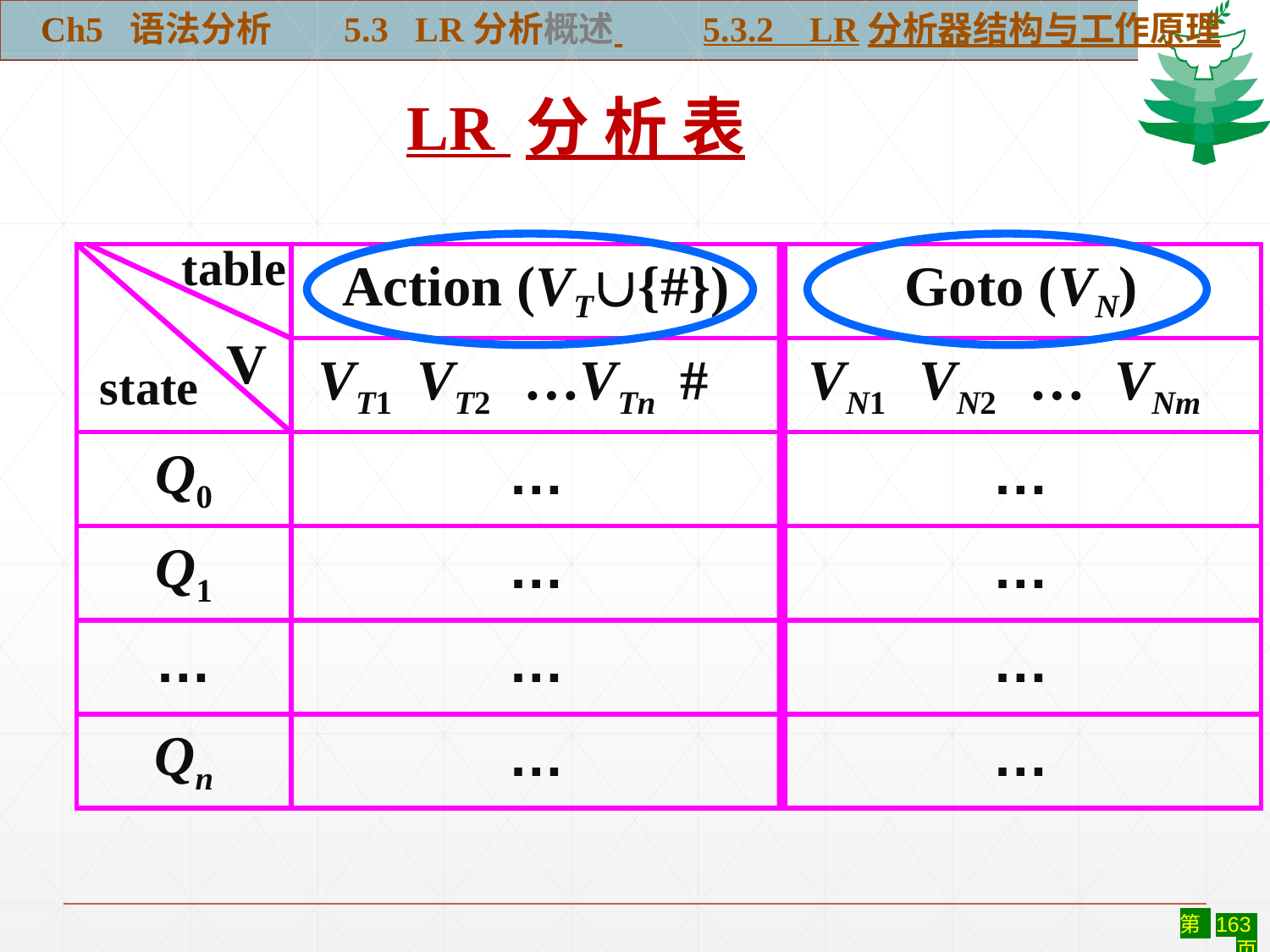

Ch5  语法分析        5.3   LR分析概述          5.3.2    LR分析器结构与工作原理
LR 分 析 表

table
|  | Action (VT∪{#}) | Goto (VN) |
| --- | --- | --- |
|  | VT1 VT2 …VTn # | VN1 VN2 … VNm |
| Q0 | … | … |
| Q1 | … | … |
| … | … | … |
| Qn | … | … |

V
state